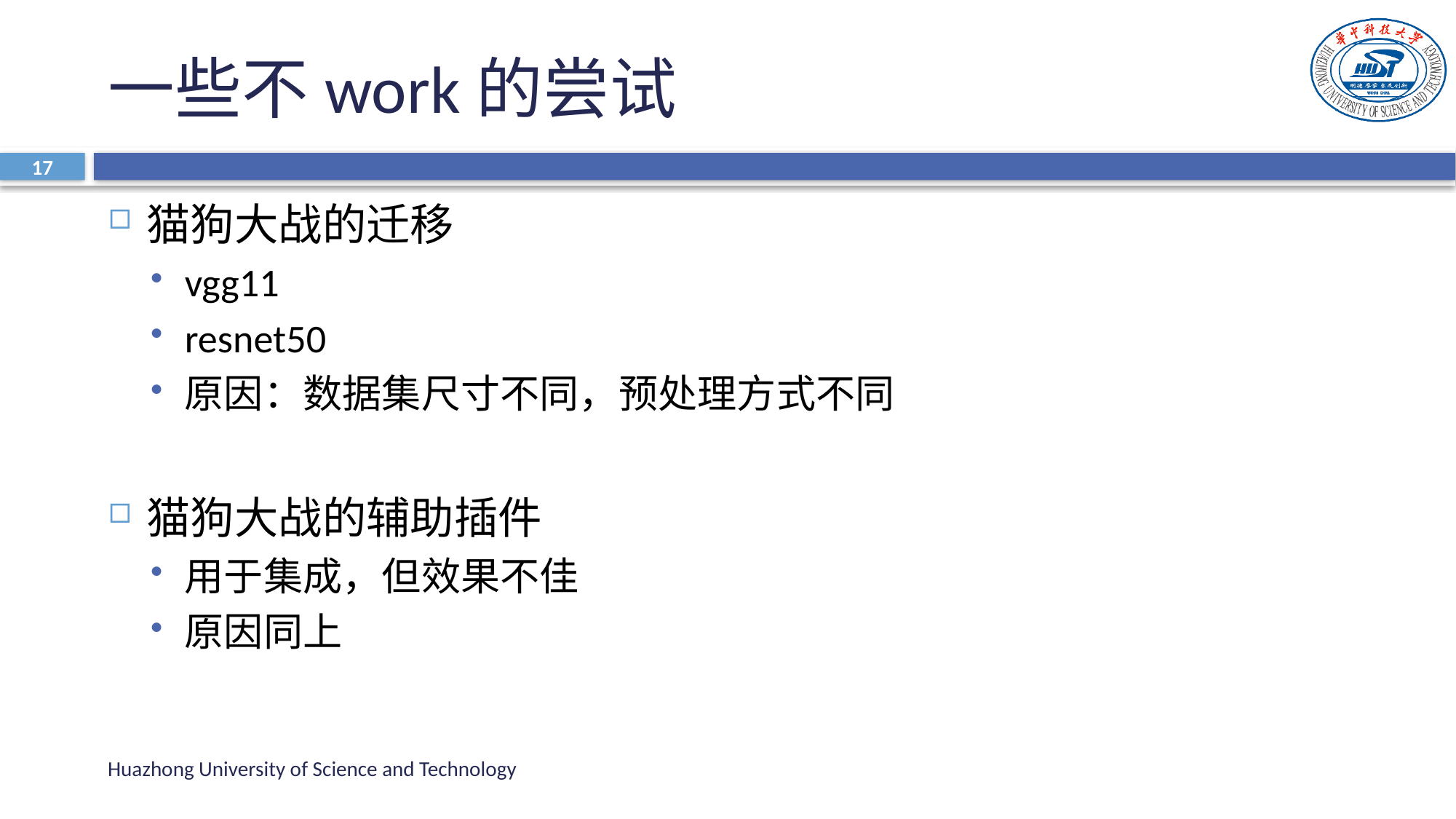

# 一些不work的尝试
17
猫狗大战的迁移
vgg11
resnet50
原因：数据集尺寸不同，预处理方式不同

猫狗大战的辅助插件
用于集成，但效果不佳
原因同上
Huazhong University of Science and Technology